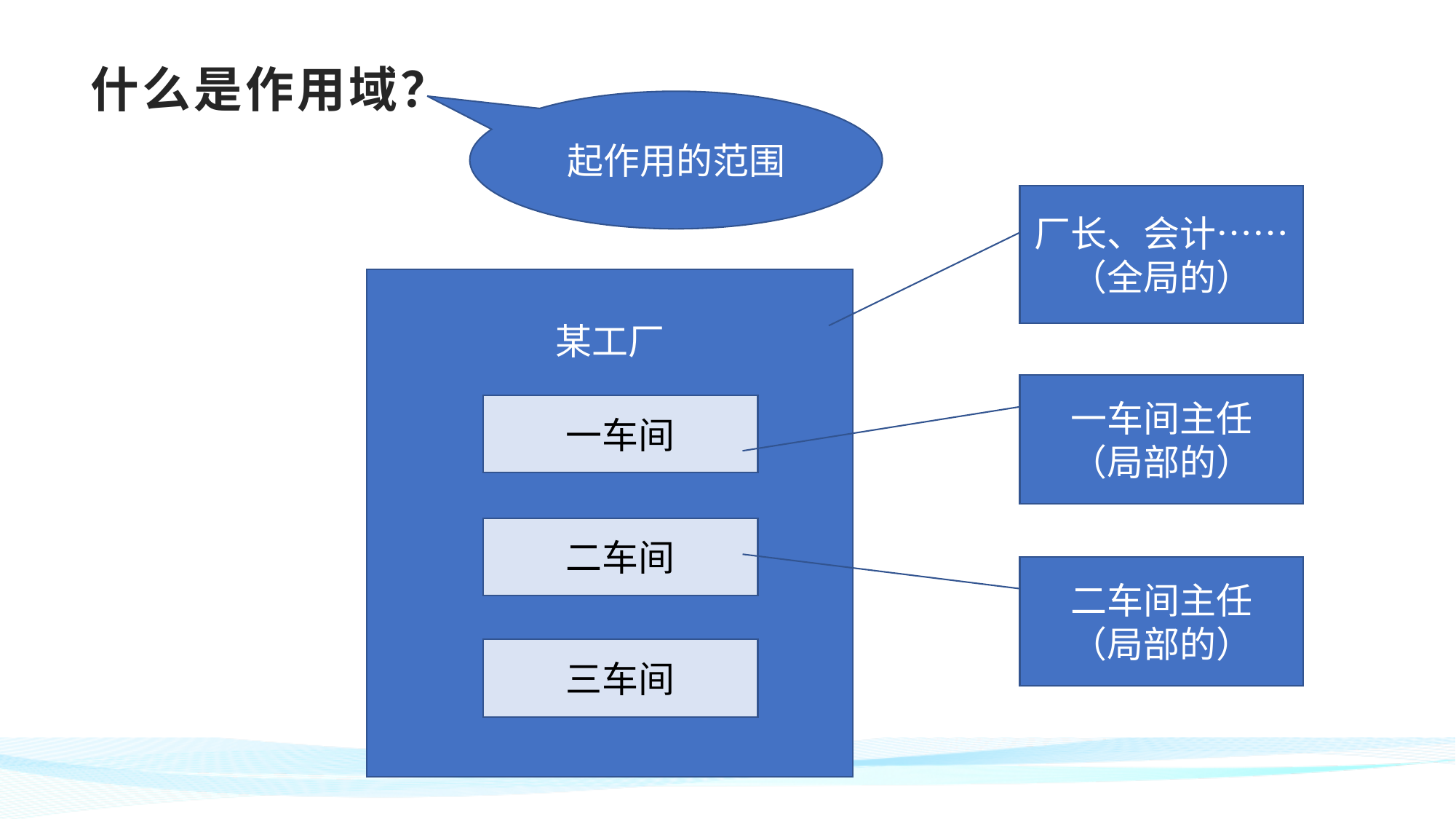

# 什么是作用域？
起作用的范围
厂长、会计……
（全局的）

某工厂
一车间
二车间
三车间
一车间主任
（局部的）
二车间主任
（局部的）